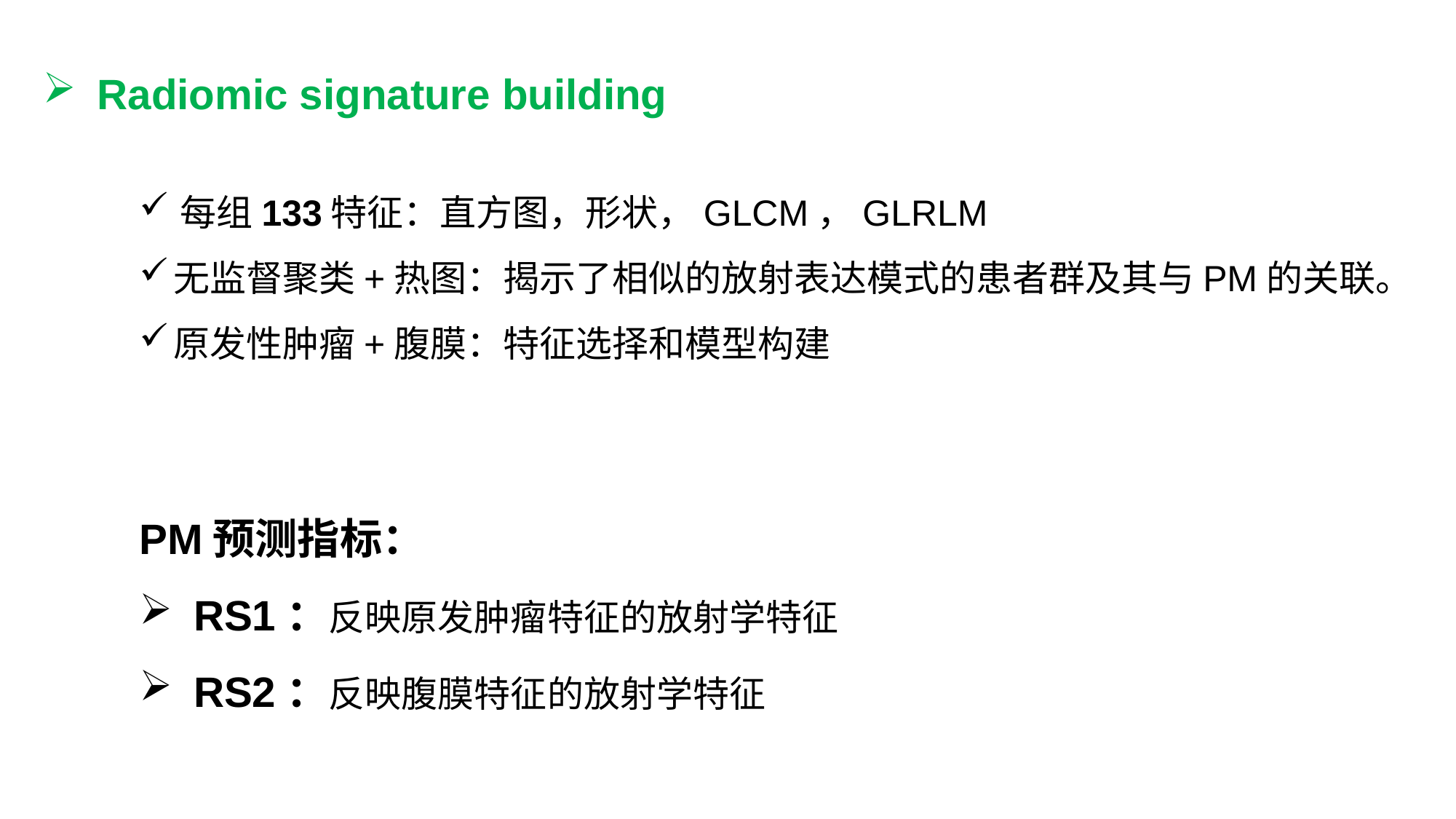

Radiomic signature building

每组133特征：直方图，形状，GLCM，GLRLM
无监督聚类+热图：揭示了相似的放射表达模式的患者群及其与PM的关联。
原发性肿瘤+腹膜：特征选择和模型构建
PM预测指标：
RS1：反映原发肿瘤特征的放射学特征
RS2：反映腹膜特征的放射学特征